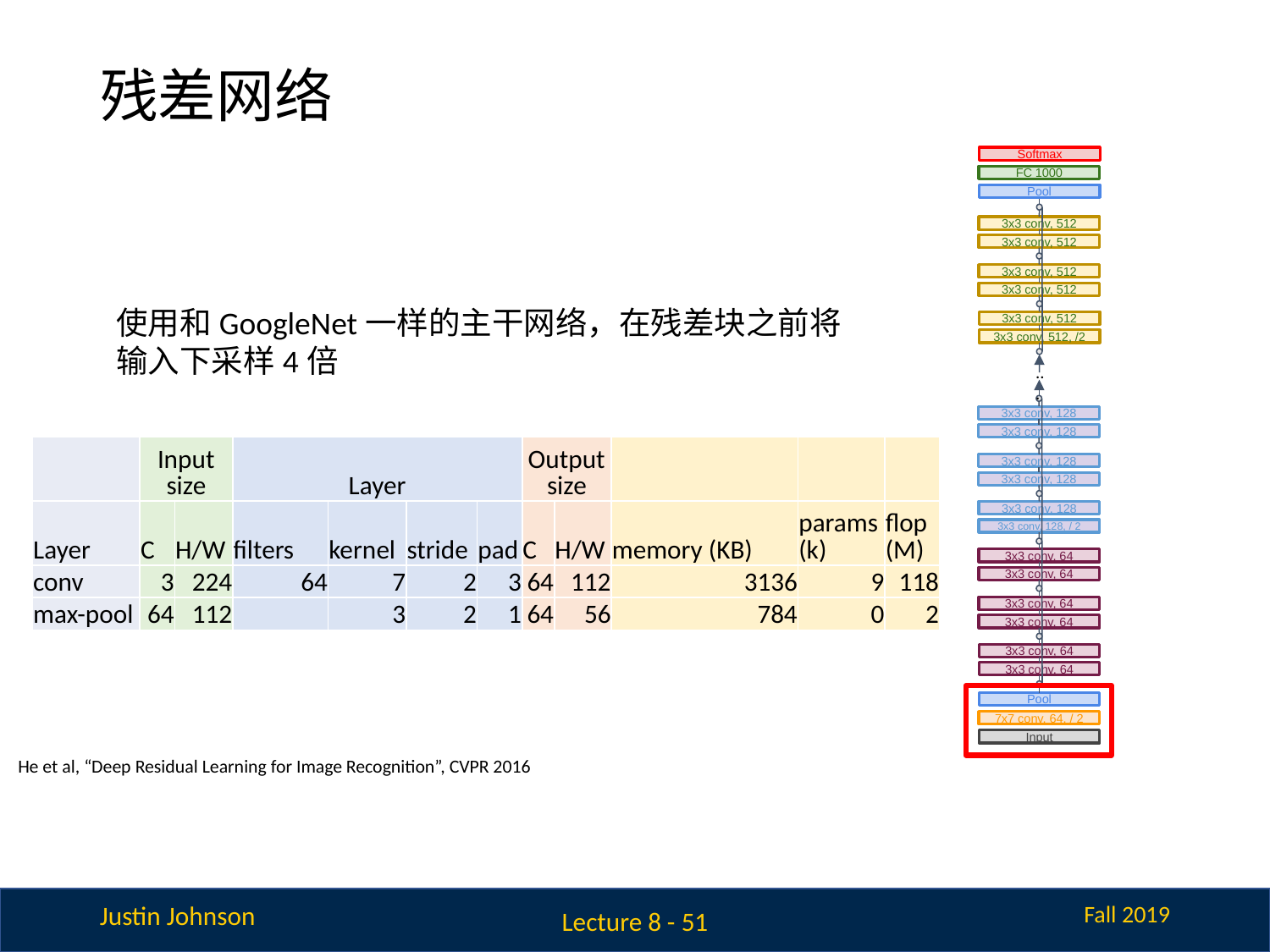

# 残差网络
Softmax
FC 1000
Pool

3x3 conv, 512
3x3 conv, 512

3x3 conv, 512
3x3 conv, 512
使用和GoogleNet一样的主干网络，在残差块之前将输入下采样4倍

3x3 conv, 512
3x3 conv, 512, /2

...

3x3 conv, 128
3x3 conv, 128
|  | Input size |  | Layer |  |  |  | Output size |  |  |  |  |
| --- | --- | --- | --- | --- | --- | --- | --- | --- | --- | --- | --- |
| Layer | C | H/W | filters | kernel | stride | pad | C | H/W | memory (KB) | params (k) | flop (M) |
| conv | 3 | 224 | 64 | 7 | 2 | 3 | 64 | 112 | 3136 | 9 | 118 |
| max-pool | 64 | 112 |  | 3 | 2 | 1 | 64 | 56 | 784 | 0 | 2 |

3x3 conv, 128
3x3 conv, 128

3x3 conv, 128
3x3 conv, 128, / 2

3x3 conv, 64
3x3 conv, 64

3x3 conv, 64
3x3 conv, 64

3x3 conv, 64
3x3 conv, 64

Pool
7x7 conv, 64, / 2
Input
He et al, “Deep Residual Learning for Image Recognition”, CVPR 2016
Lecture 8 - 51